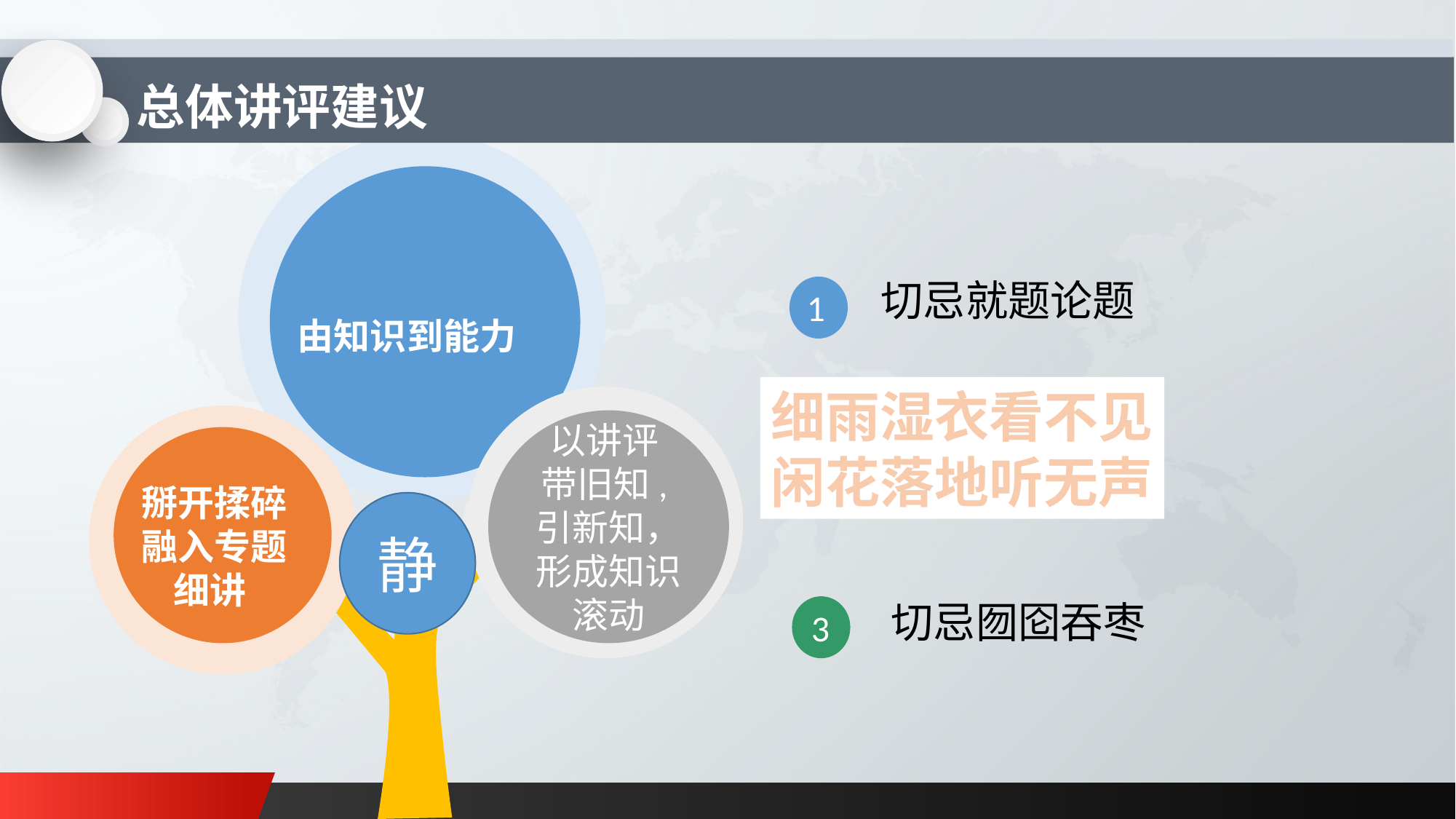

总体讲评建议

由知识到能力
切忌就题论题

1
细雨湿衣看不见
闲花落地听无声

以讲评  带旧知,引新知，形成知识滚动

切忌一言堂

2

掰开揉碎融入专题细讲

静
切忌囫囵吞枣

3